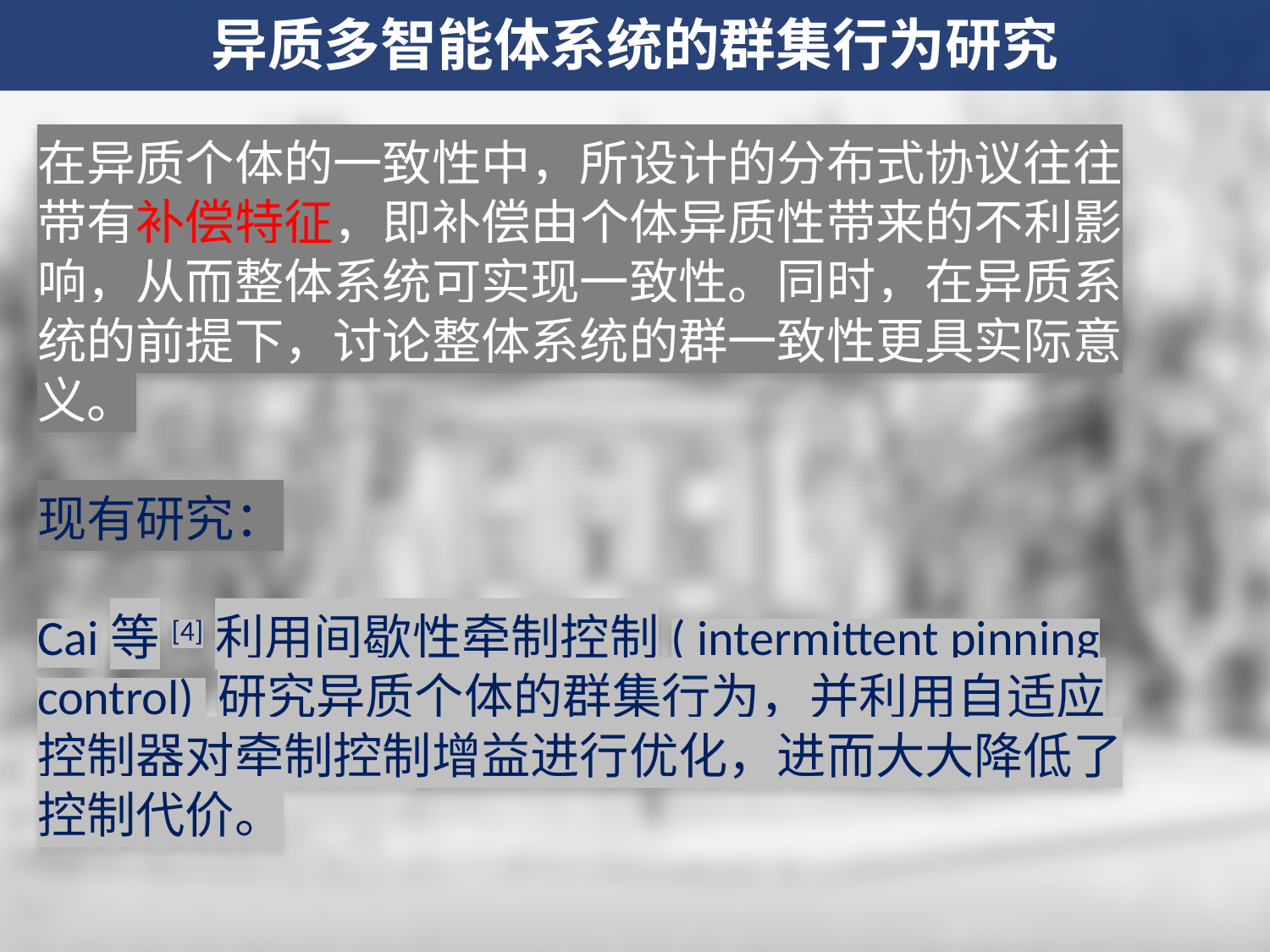

异质多智能体系统的群集行为研究
在异质个体的一致性中，所设计的分布式协议往往带有补偿特征，即补偿由个体异质性带来的不利影响，从而整体系统可实现一致性。同时，在异质系统的前提下，讨论整体系统的群一致性更具实际意义。

现有研究：

Cai等[4]利用间歇性牵制控制( intermittent pinning control) 研究异质个体的群集行为，并利用自适应控制器对牵制控制增益进行优化，进而大大降低了控制代价。